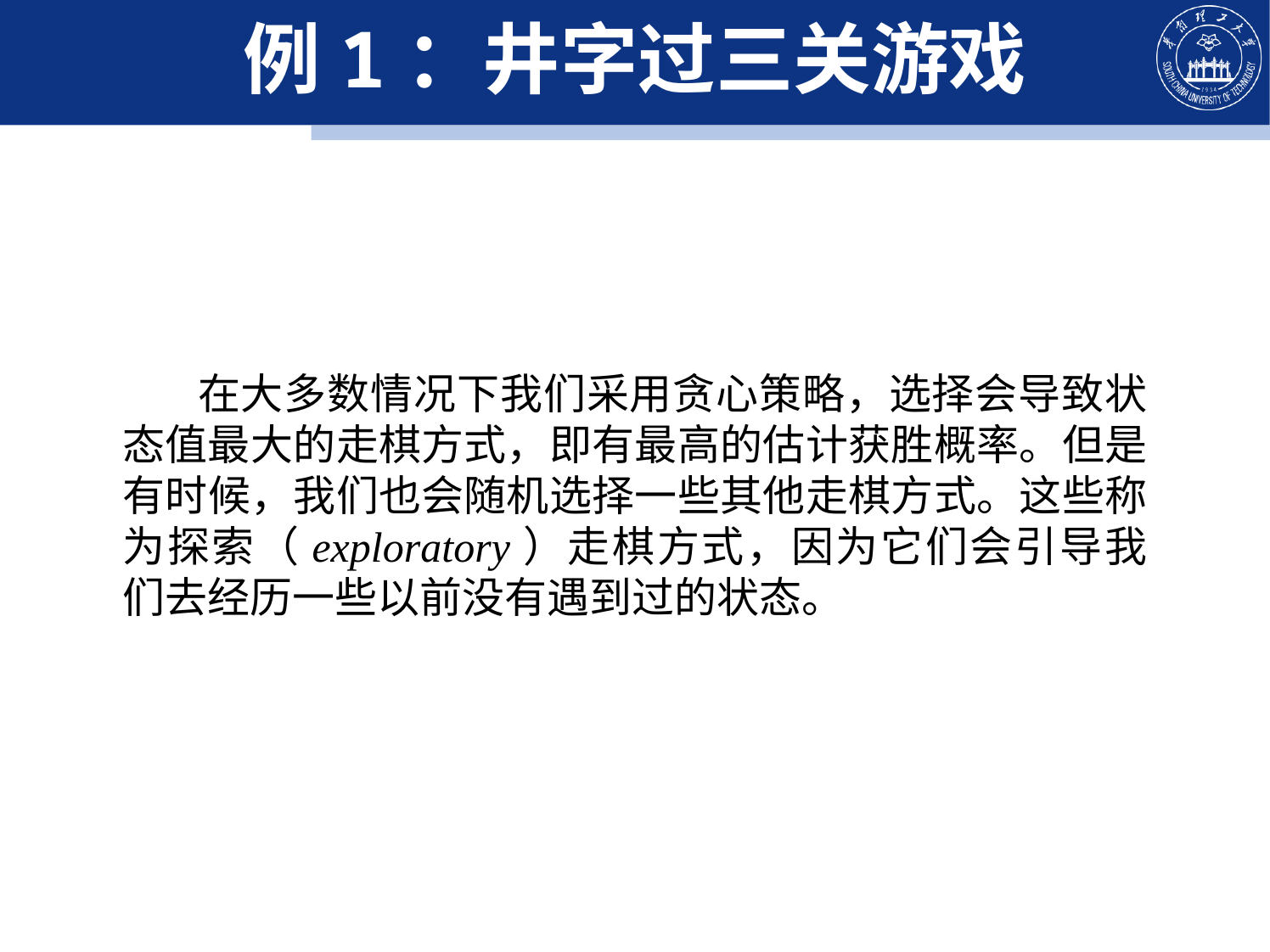

# 例1：井字过三关游戏
在大多数情况下我们采用贪心策略，选择会导致状态值最大的走棋方式，即有最高的估计获胜概率。但是有时候，我们也会随机选择一些其他走棋方式。这些称为探索（exploratory）走棋方式，因为它们会引导我们去经历一些以前没有遇到过的状态。